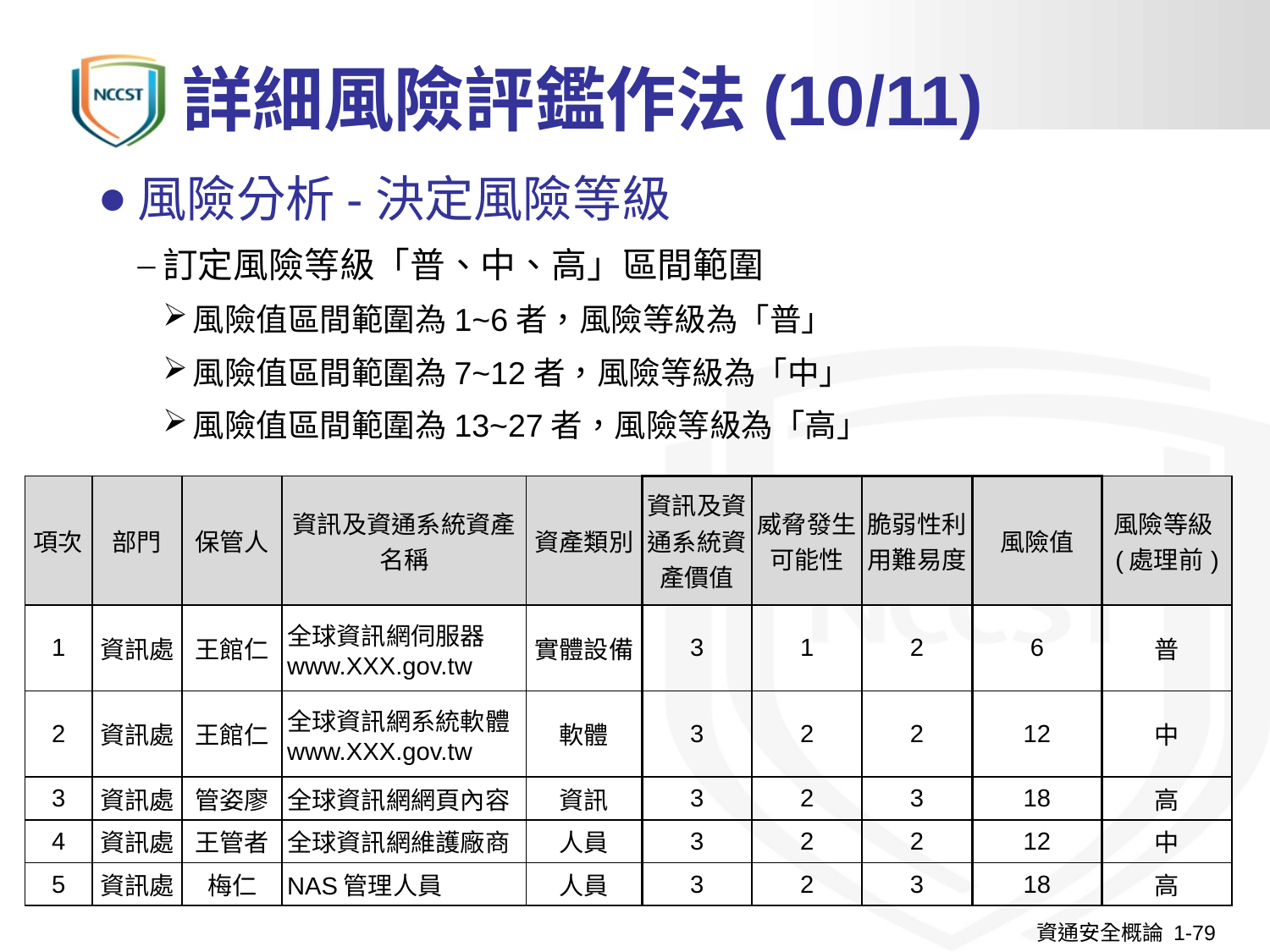

# 詳細風險評鑑作法(10/11)
風險分析-決定風險等級
訂定風險等級「普、中、高」區間範圍
風險值區間範圍為1~6者，風險等級為「普」
風險值區間範圍為7~12者，風險等級為「中」
風險值區間範圍為13~27者，風險等級為「高」

| 項次 | 部門 | 保管人 | 資訊及資通系統資產名稱 | 資產類別 | 資訊及資通系統資產價值 | 威脅發生可能性 | 脆弱性利用難易度 | 風險值 | 風險等級(處理前) |
| --- | --- | --- | --- | --- | --- | --- | --- | --- | --- |
| 1 | 資訊處 | 王館仁 | 全球資訊網伺服器 www.XXX.gov.tw | 實體設備 | 3 | 1 | 2 | 6 | 普 |
| 2 | 資訊處 | 王館仁 | 全球資訊網系統軟體 www.XXX.gov.tw | 軟體 | 3 | 2 | 2 | 12 | 中 |
| 3 | 資訊處 | 管姿廖 | 全球資訊網網頁內容 | 資訊 | 3 | 2 | 3 | 18 | 高 |
| 4 | 資訊處 | 王管者 | 全球資訊網維護廠商 | 人員 | 3 | 2 | 2 | 12 | 中 |
| 5 | 資訊處 | 梅仁 | NAS管理人員 | 人員 | 3 | 2 | 3 | 18 | 高 |